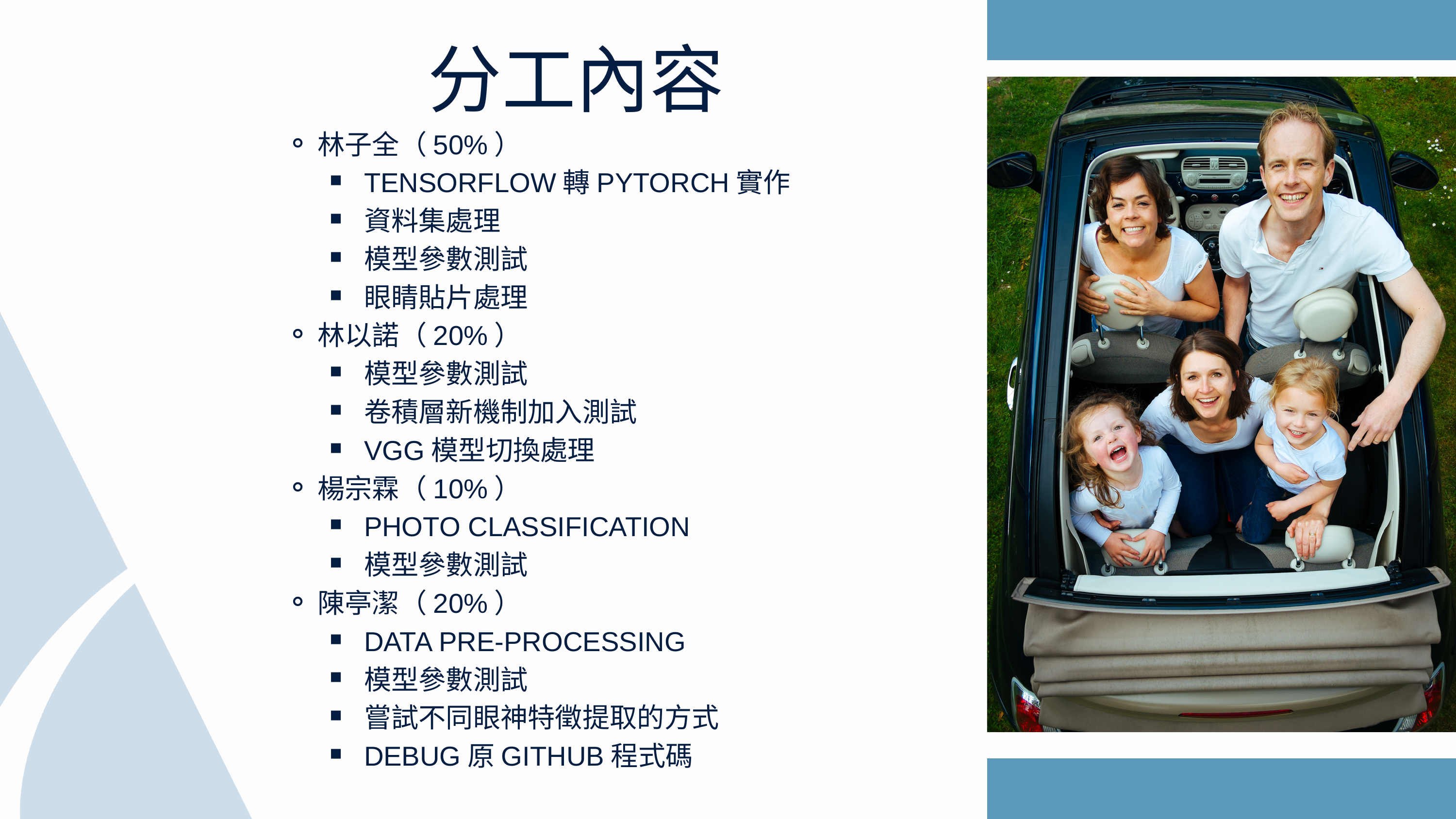

分工內容
林子全（50%）
TENSORFLOW轉PYTORCH實作
資料集處理
模型參數測試
眼睛貼片處理
林以諾（20%）
模型參數測試
卷積層新機制加入測試
VGG模型切換處理
楊宗霖（10%）
PHOTO CLASSIFICATION
模型參數測試
陳亭潔（20%）
DATA PRE-PROCESSING
模型參數測試
嘗試不同眼神特徵提取的方式
DEBUG原GITHUB程式碼